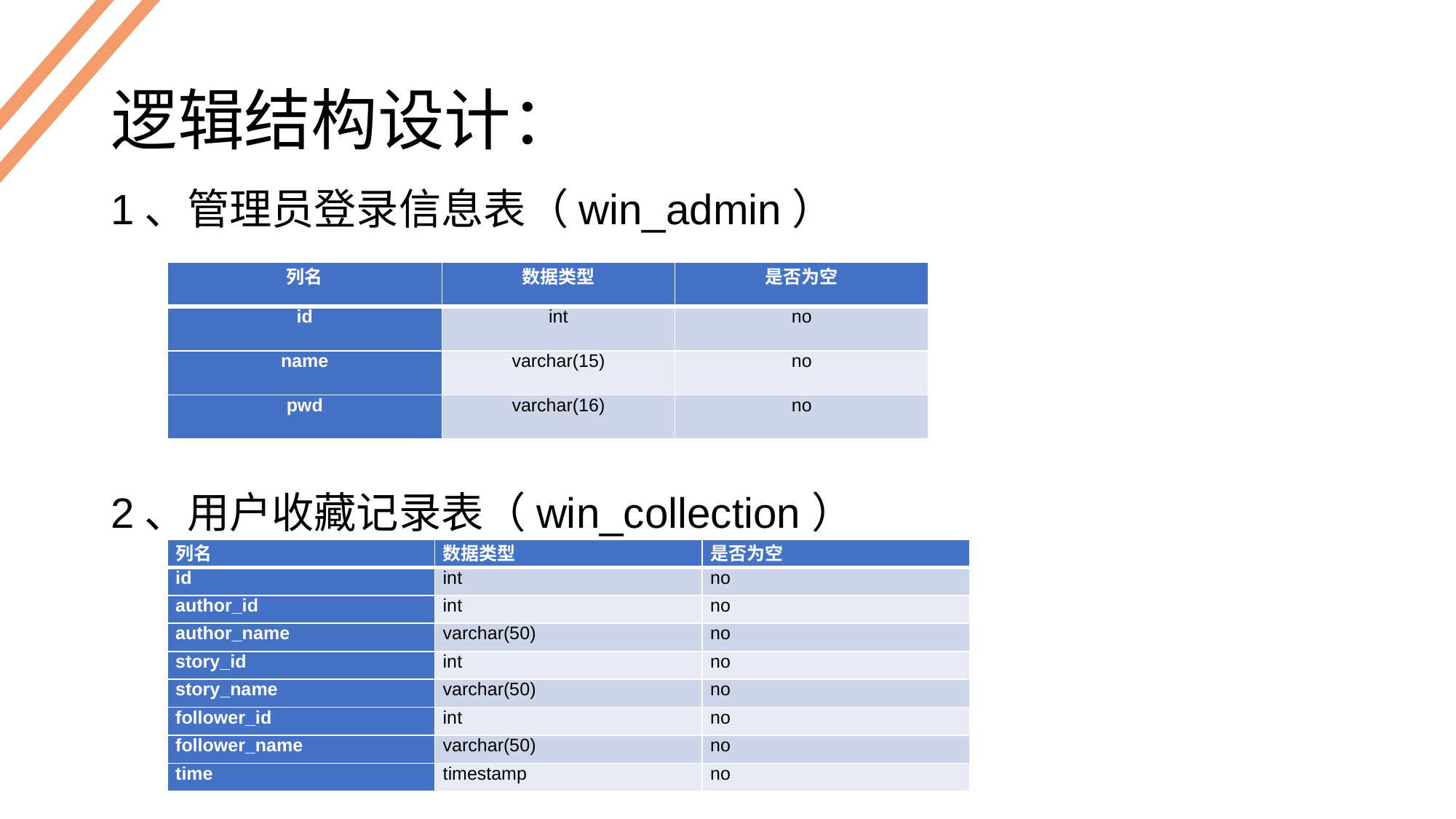

# 逻辑结构设计：

1、管理员登录信息表（win_admin）

2、用户收藏记录表（win_collection）

| 列名 | 数据类型 | 是否为空 |
| --- | --- | --- |
| id | int | no |
| name | varchar(15) | no |
| pwd | varchar(16) | no |
| 列名 | 数据类型 | 是否为空 |
| --- | --- | --- |
| id | int | no |
| author\_id | int | no |
| author\_name | varchar(50) | no |
| story\_id | int | no |
| story\_name | varchar(50) | no |
| follower\_id | int | no |
| follower\_name | varchar(50) | no |
| time | timestamp | no |